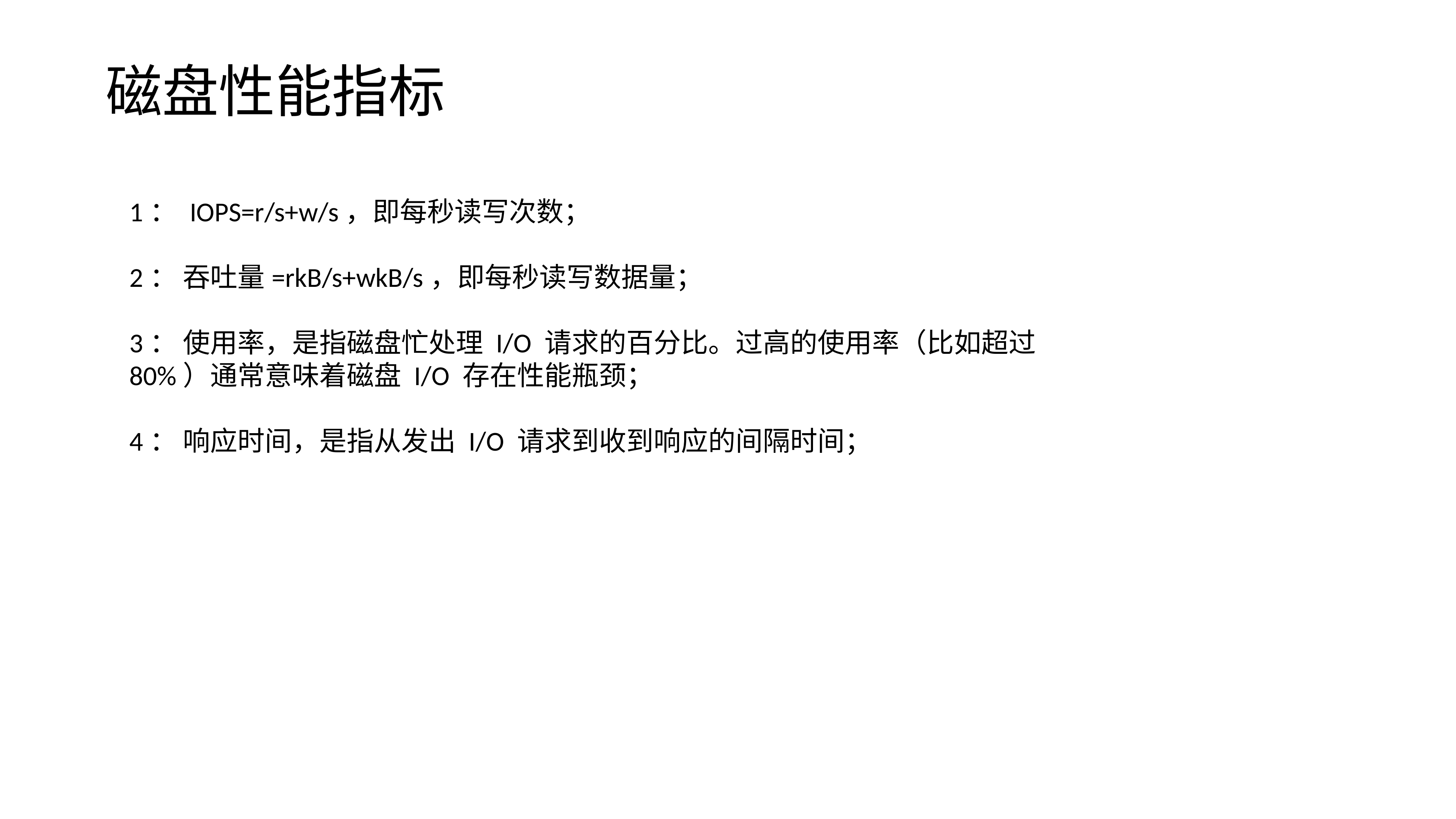

# 磁盘性能指标
1： IOPS=r/s+w/s，即每秒读写次数；

2： 吞吐量=rkB/s+wkB/s，即每秒读写数据量；

3： 使用率，是指磁盘忙处理 I/O 请求的百分比。过高的使用率（比如超过 80%）通常意味着磁盘 I/O 存在性能瓶颈；

4： 响应时间，是指从发出 I/O 请求到收到响应的间隔时间；